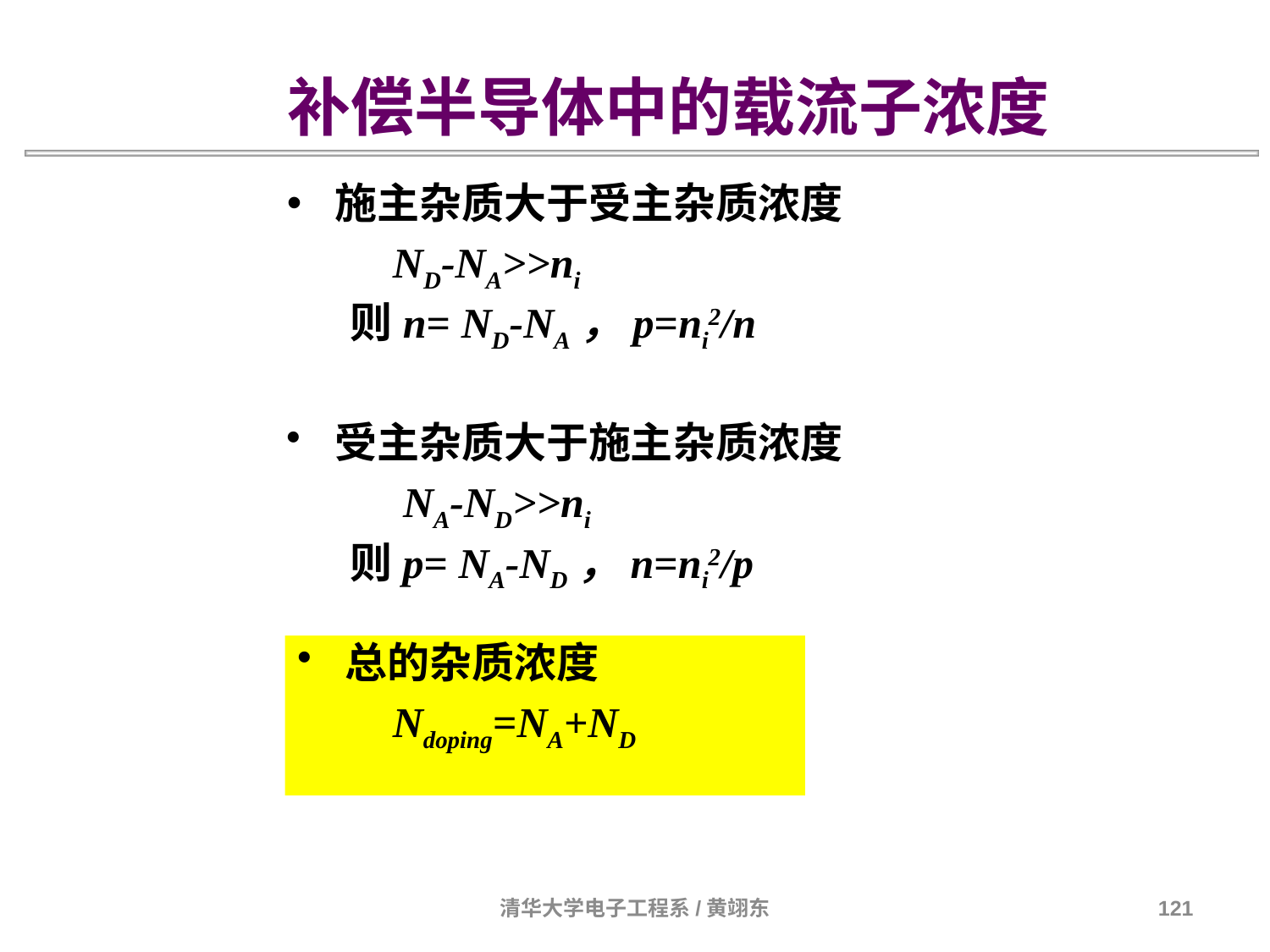

补偿半导体中的载流子浓度

施主杂质大于受主杂质浓度
    ND-NA>>ni
则n= ND-NA，p=ni2/n
受主杂质大于施主杂质浓度
     NA-ND>>ni
则p= NA-ND，n=ni2/p

总的杂质浓度
   Ndoping=NA+ND
清华大学电子工程系/黄翊东
121